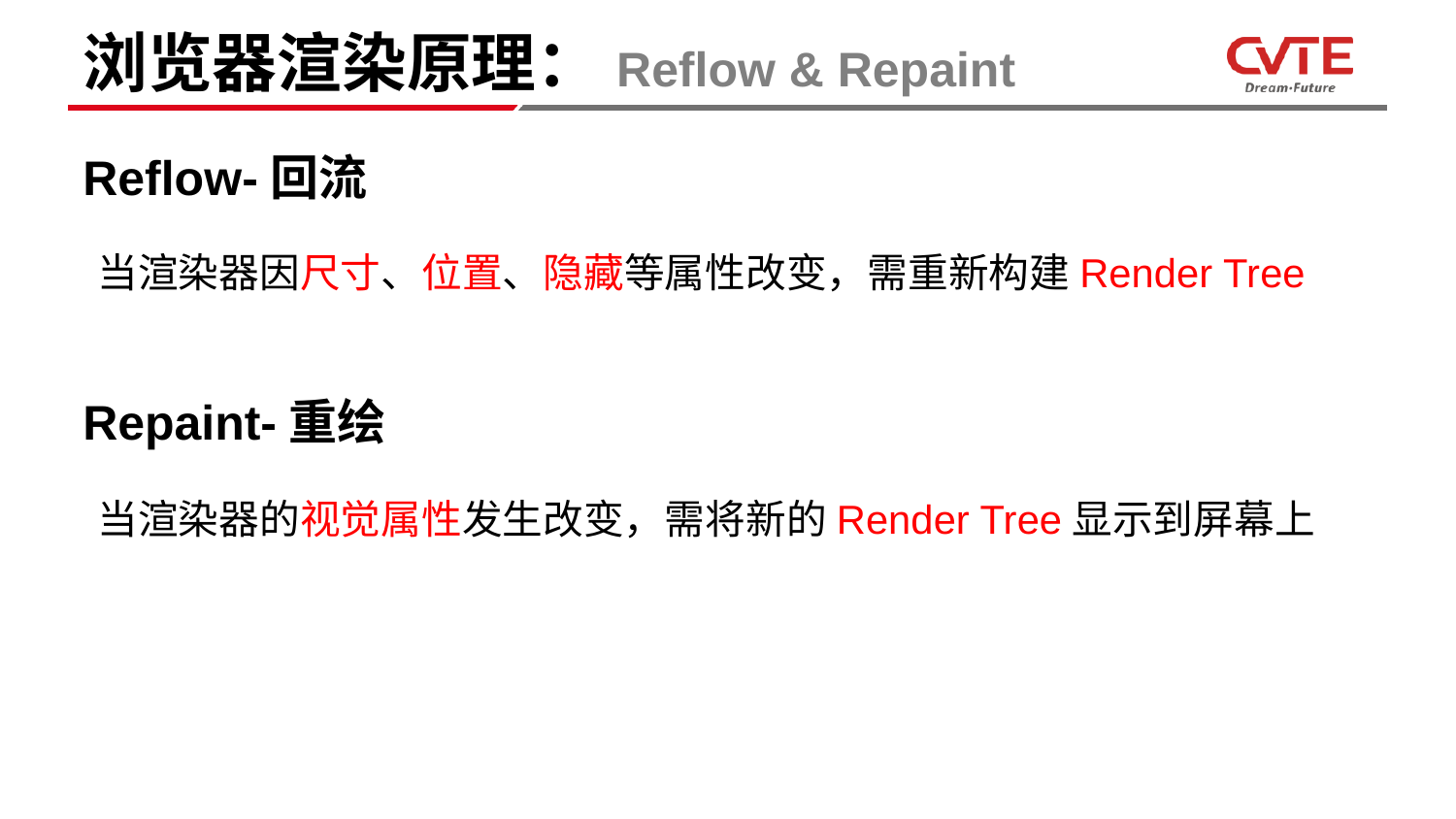

# 浏览器渲染原理：Reflow & Repaint
Reflow-回流
当渲染器因尺寸、位置、隐藏等属性改变，需重新构建Render Tree
Repaint-重绘
当渲染器的视觉属性发生改变，需将新的Render Tree显示到屏幕上